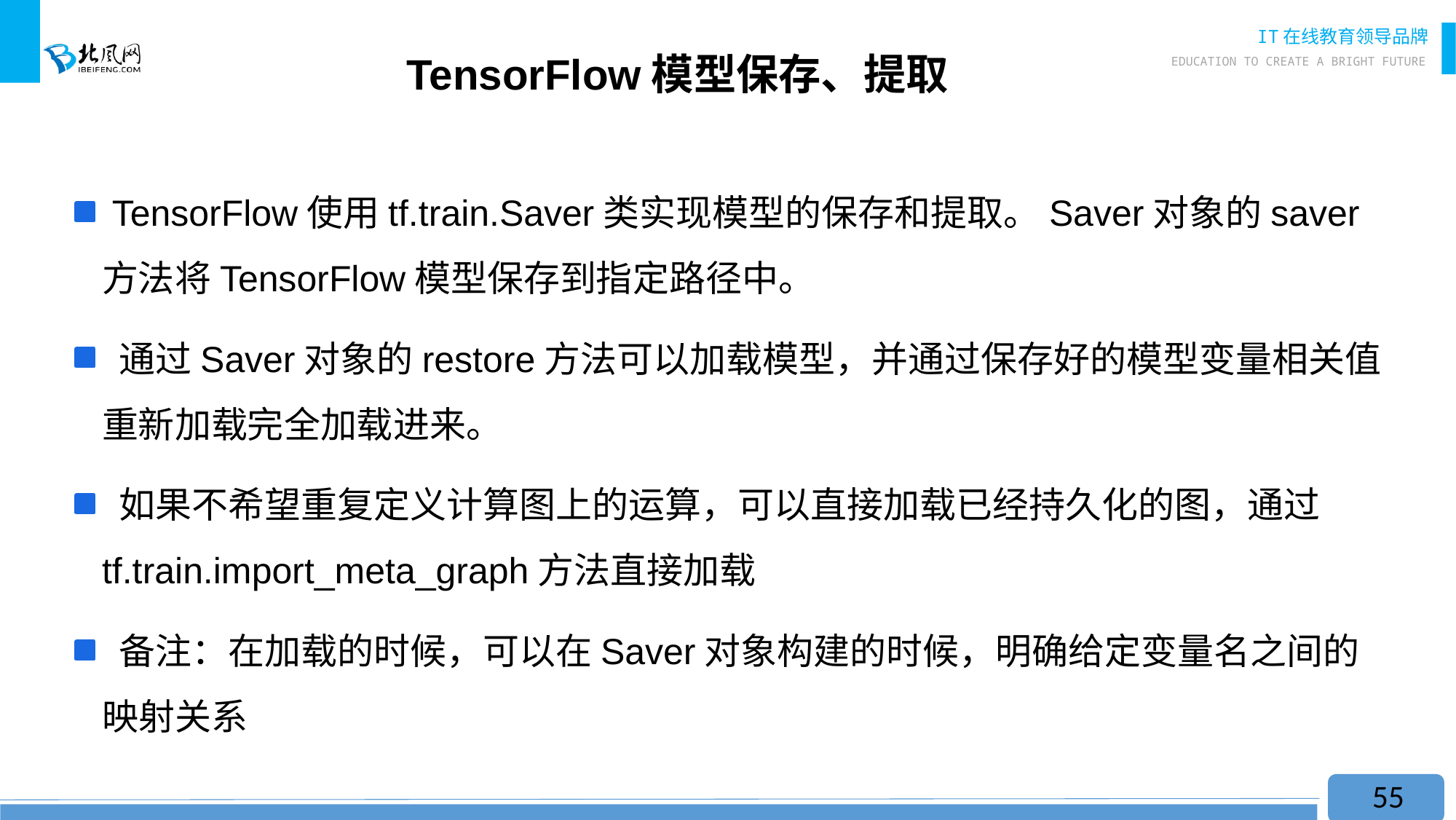

# TensorFlow模型保存、提取
 TensorFlow使用tf.train.Saver类实现模型的保存和提取。Saver对象的saver方法将TensorFlow模型保存到指定路径中。
 通过Saver对象的restore方法可以加载模型，并通过保存好的模型变量相关值重新加载完全加载进来。
 如果不希望重复定义计算图上的运算，可以直接加载已经持久化的图，通过tf.train.import_meta_graph方法直接加载
 备注：在加载的时候，可以在Saver对象构建的时候，明确给定变量名之间的映射关系